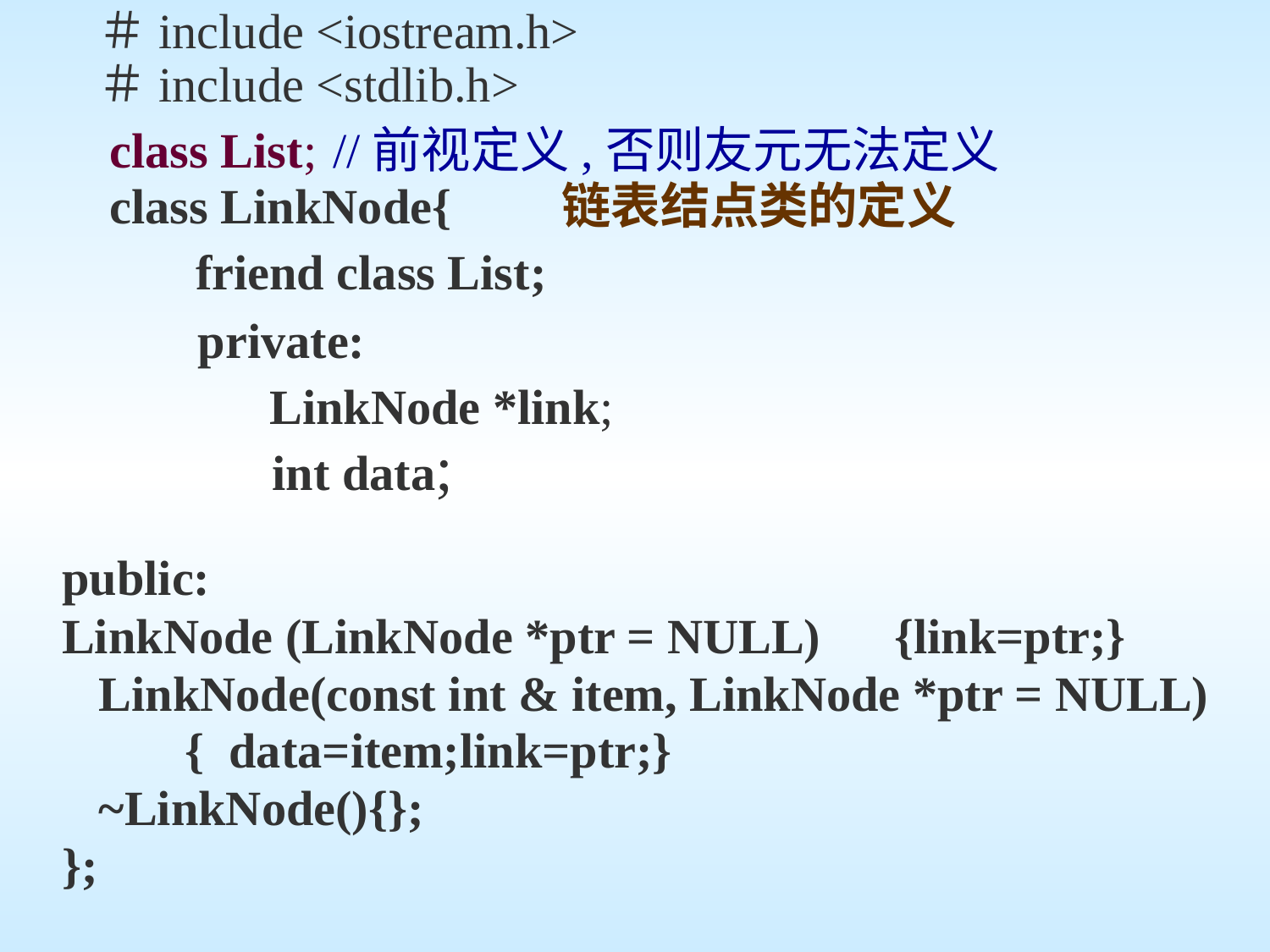

＃include <iostream.h>
＃include <stdlib.h>
 class List; //前视定义,否则友元无法定义
 class LinkNode{        链表结点类的定义
        friend class List;
        private:
              LinkNode *link;
           int data;
public:
LinkNode (LinkNode *ptr = NULL)      {link=ptr;}
   LinkNode(const int & item, LinkNode *ptr = NULL)
          {  data=item;link=ptr;}
   ~LinkNode(){};
};